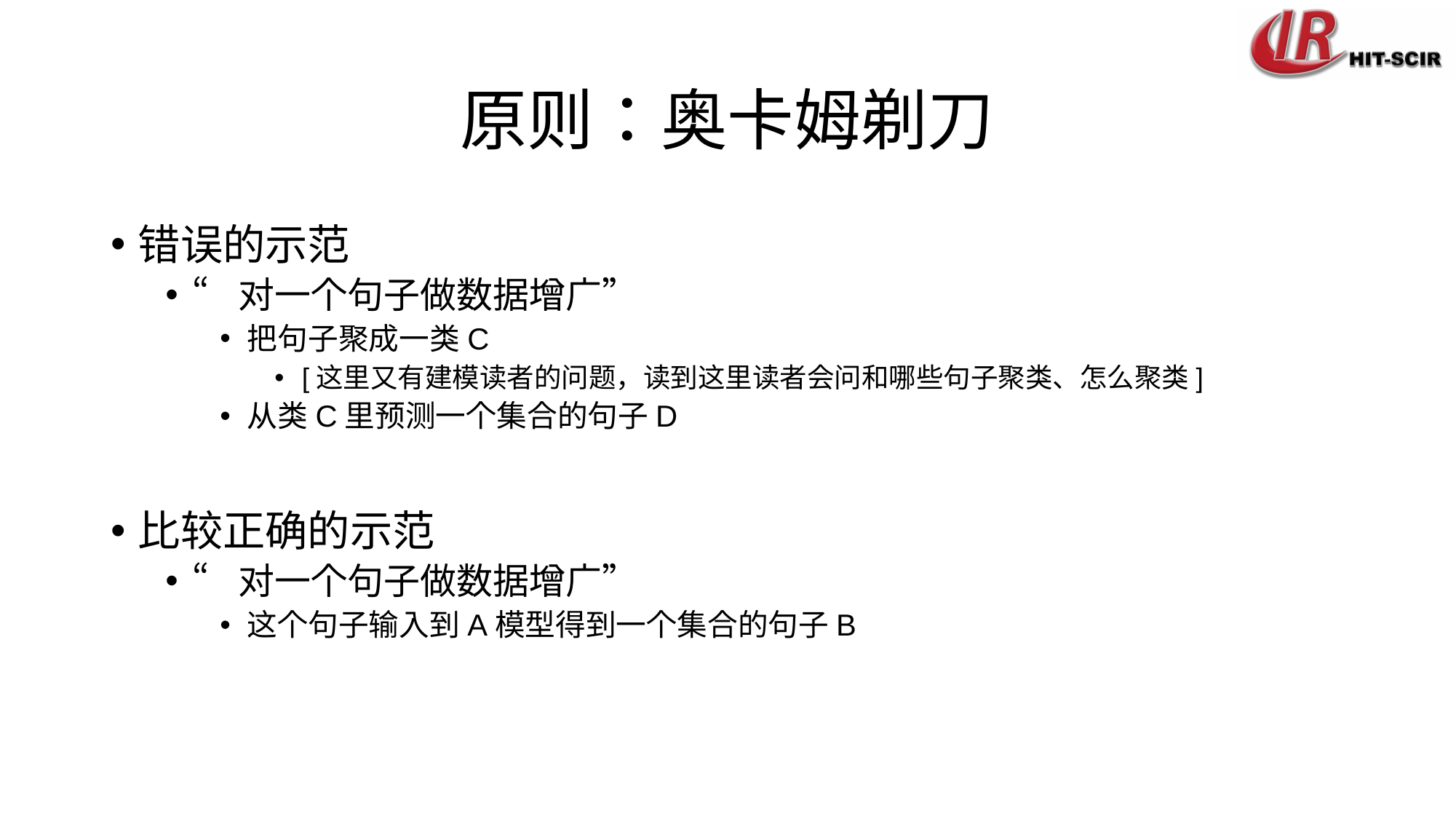

# 原则：奥卡姆剃刀
错误的示范
“对一个句子做数据增广”
把句子聚成一类C
[这里又有建模读者的问题，读到这里读者会问和哪些句子聚类、怎么聚类]
从类C里预测一个集合的句子D

比较正确的示范
“对一个句子做数据增广”
这个句子输入到A模型得到一个集合的句子B